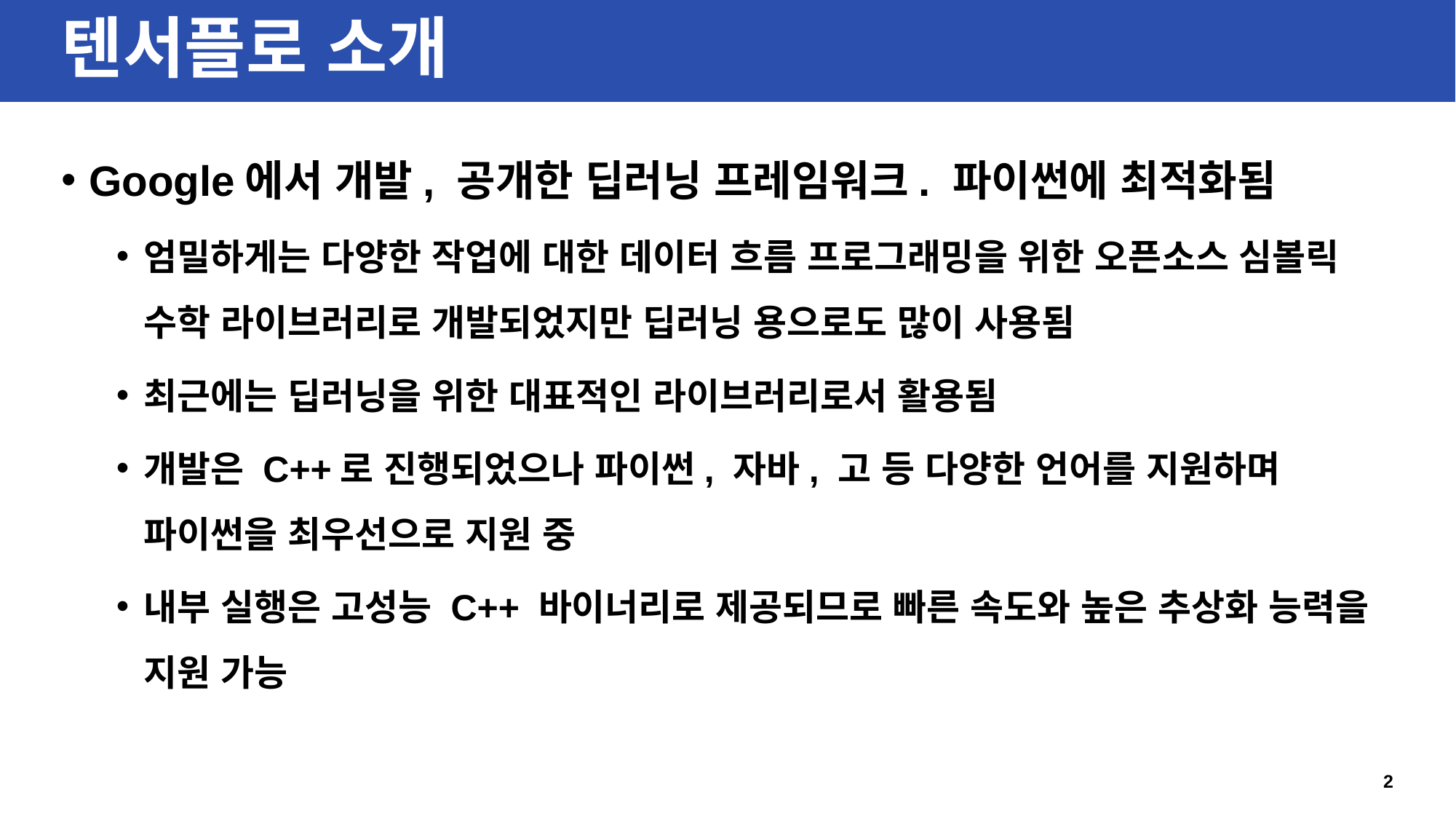

# 텐서플로 소개
Google에서 개발, 공개한 딥러닝 프레임워크. 파이썬에 최적화됨
엄밀하게는 다양한 작업에 대한 데이터 흐름 프로그래밍을 위한 오픈소스 심볼릭 수학 라이브러리로 개발되었지만 딥러닝 용으로도 많이 사용됨
최근에는 딥러닝을 위한 대표적인 라이브러리로서 활용됨
개발은 C++로 진행되었으나 파이썬, 자바, 고 등 다양한 언어를 지원하며 파이썬을 최우선으로 지원 중
내부 실행은 고성능 C++ 바이너리로 제공되므로 빠른 속도와 높은 추상화 능력을 지원 가능
2